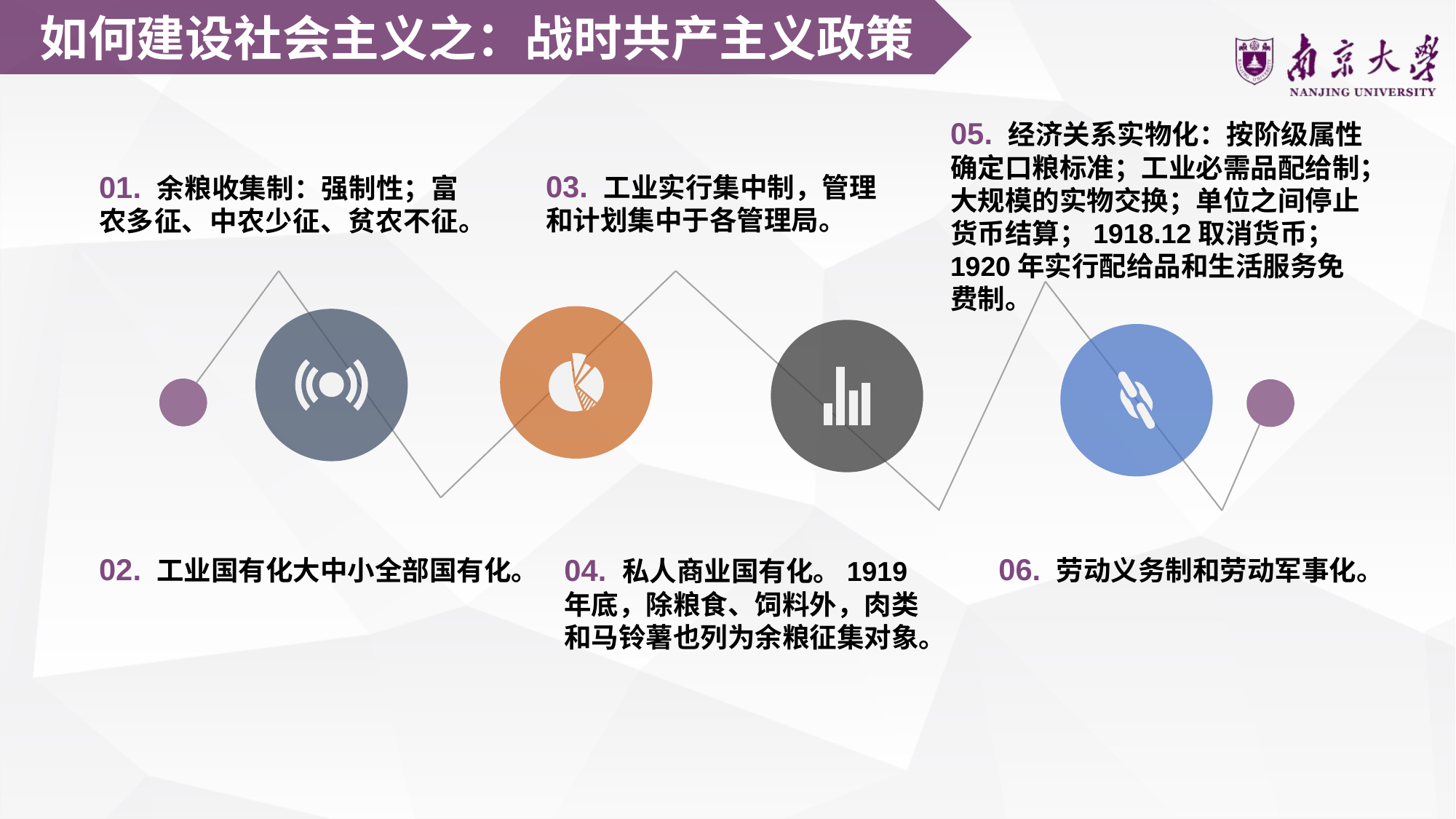

如何建设社会主义之：战时共产主义政策

05. 经济关系实物化：按阶级属性确定口粮标准；工业必需品配给制；大规模的实物交换；单位之间停止货币结算；1918.12取消货币；1920年实行配给品和生活服务免费制。
03. 工业实行集中制，管理和计划集中于各管理局。
01. 余粮收集制：强制性；富农多征、中农少征、贫农不征。

06. 劳动义务制和劳动军事化。
02. 工业国有化大中小全部国有化。
04. 私人商业国有化。1919年底，除粮食、饲料外，肉类和马铃薯也列为余粮征集对象。